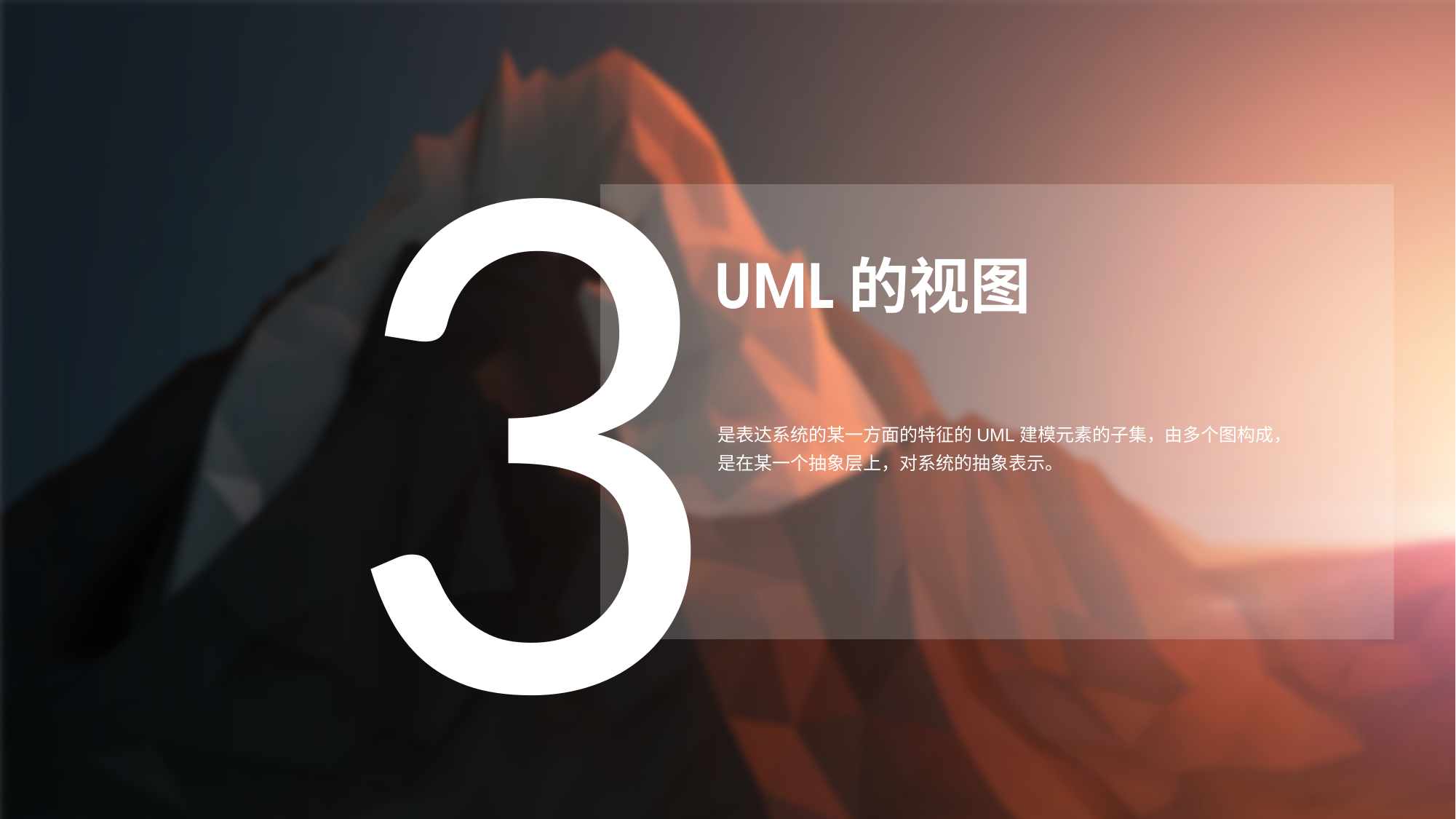

3

UML的视图
是表达系统的某一方面的特征的UML建模元素的子集，由多个图构成，是在某一个抽象层上，对系统的抽象表示。